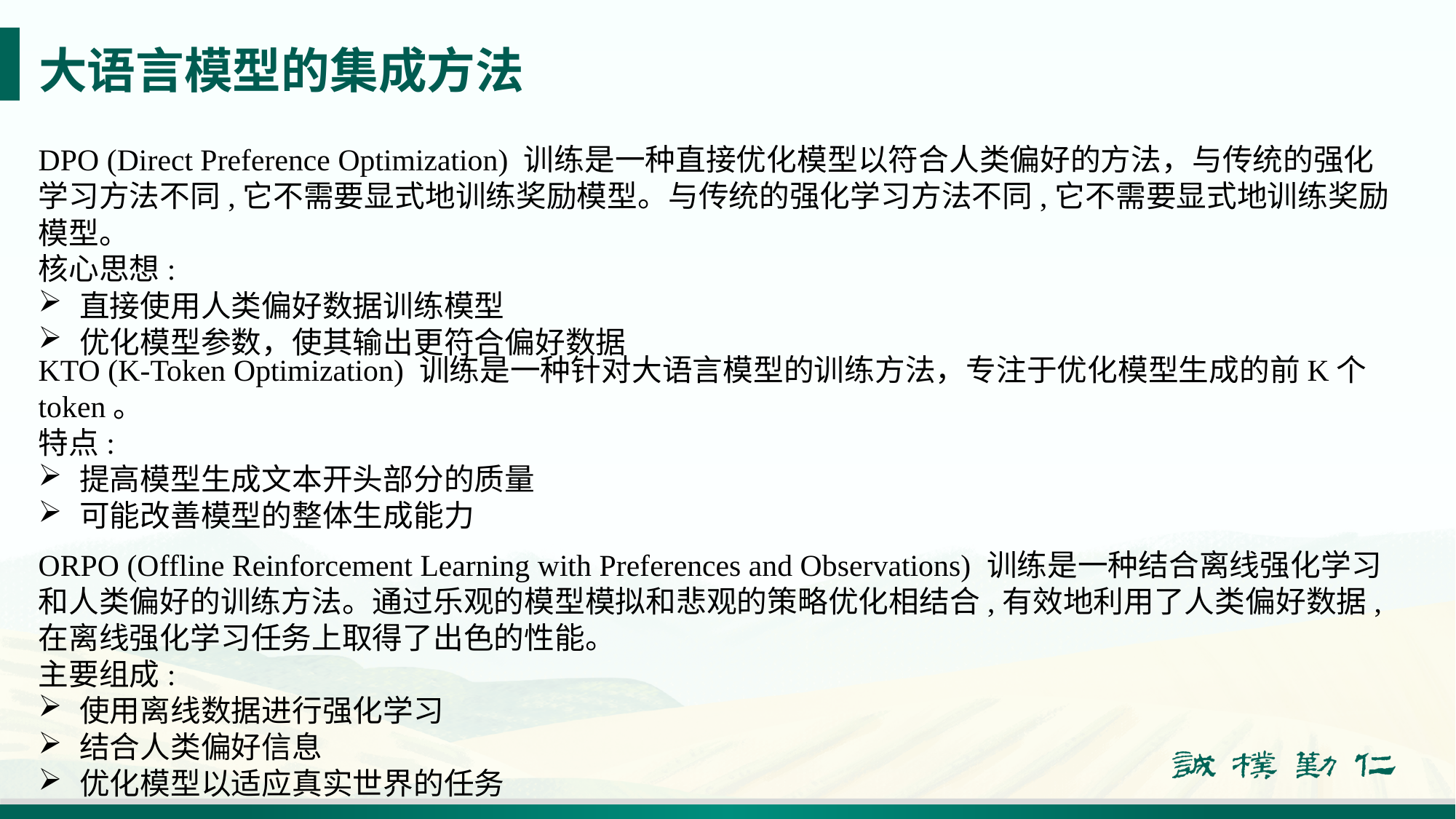

# 大语言模型的集成方法
DPO (Direct Preference Optimization) 训练是一种直接优化模型以符合人类偏好的方法，与传统的强化学习方法不同,它不需要显式地训练奖励模型。与传统的强化学习方法不同,它不需要显式地训练奖励模型。
核心思想:
直接使用人类偏好数据训练模型
优化模型参数，使其输出更符合偏好数据
KTO (K-Token Optimization) 训练是一种针对大语言模型的训练方法，专注于优化模型生成的前K个token。
特点:
提高模型生成文本开头部分的质量
可能改善模型的整体生成能力
ORPO (Offline Reinforcement Learning with Preferences and Observations) 训练是一种结合离线强化学习和人类偏好的训练方法。通过乐观的模型模拟和悲观的策略优化相结合,有效地利用了人类偏好数据,在离线强化学习任务上取得了出色的性能。
主要组成:
使用离线数据进行强化学习
结合人类偏好信息
优化模型以适应真实世界的任务